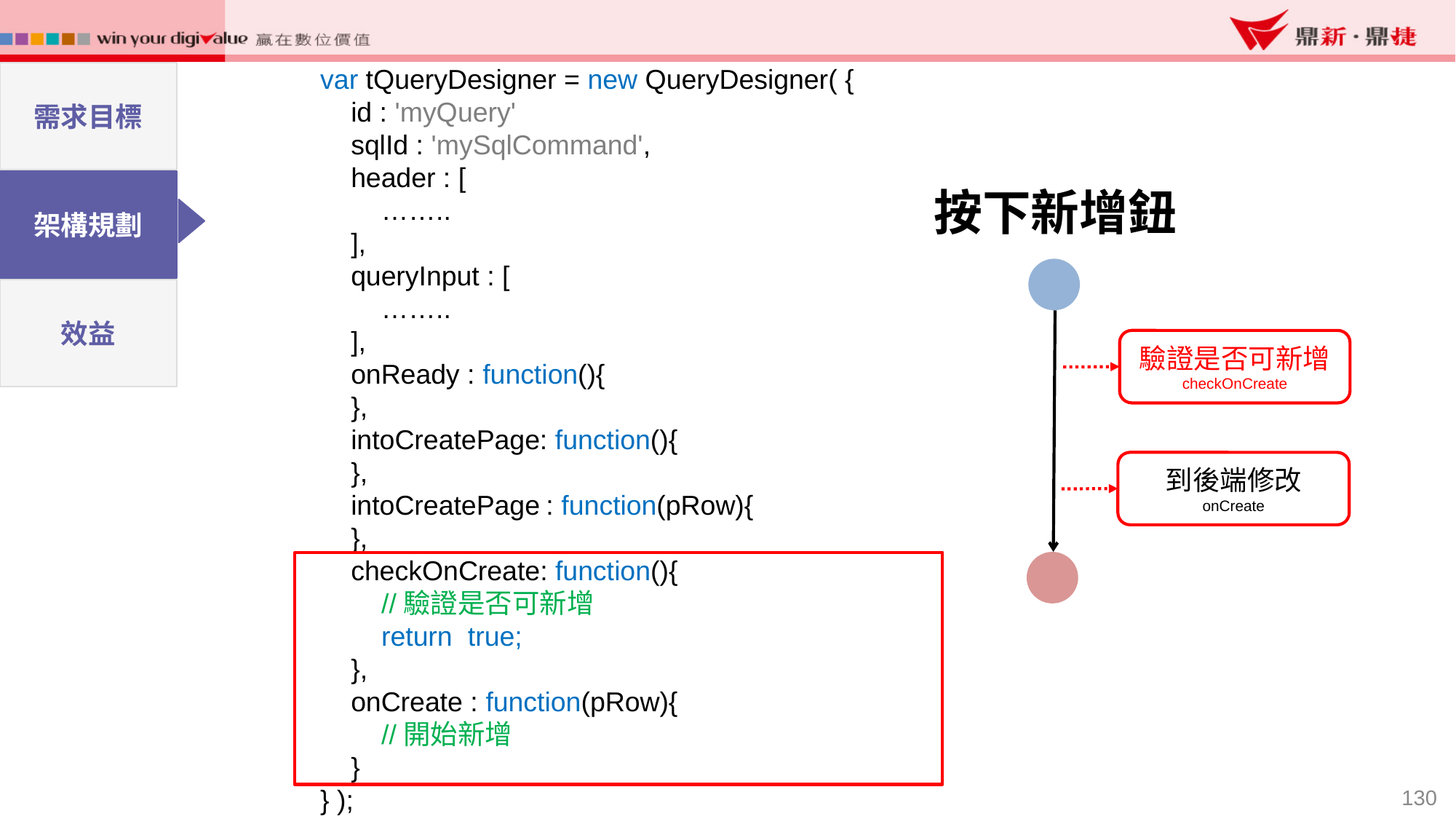

var tQueryDesigner = new QueryDesigner( {
    id : 'myQuery'
    sqlId : 'mySqlCommand',
    header : [
        ……..
    ],
    queryInput : [
        ……..
    ],
    onReady : function(){
    },
    intoCreatePage: function(){
    },
    intoCreatePage : function(pRow){
    },
    checkOnCreate: function(){
        //驗證是否可新增
        return  true;
    },
    onCreate : function(pRow){
        //開始新增
    }
} );
需求目標
架構規劃
按下新增鈕

效益
驗證是否可新增
checkOnCreate
到後端修改
onCreate

130